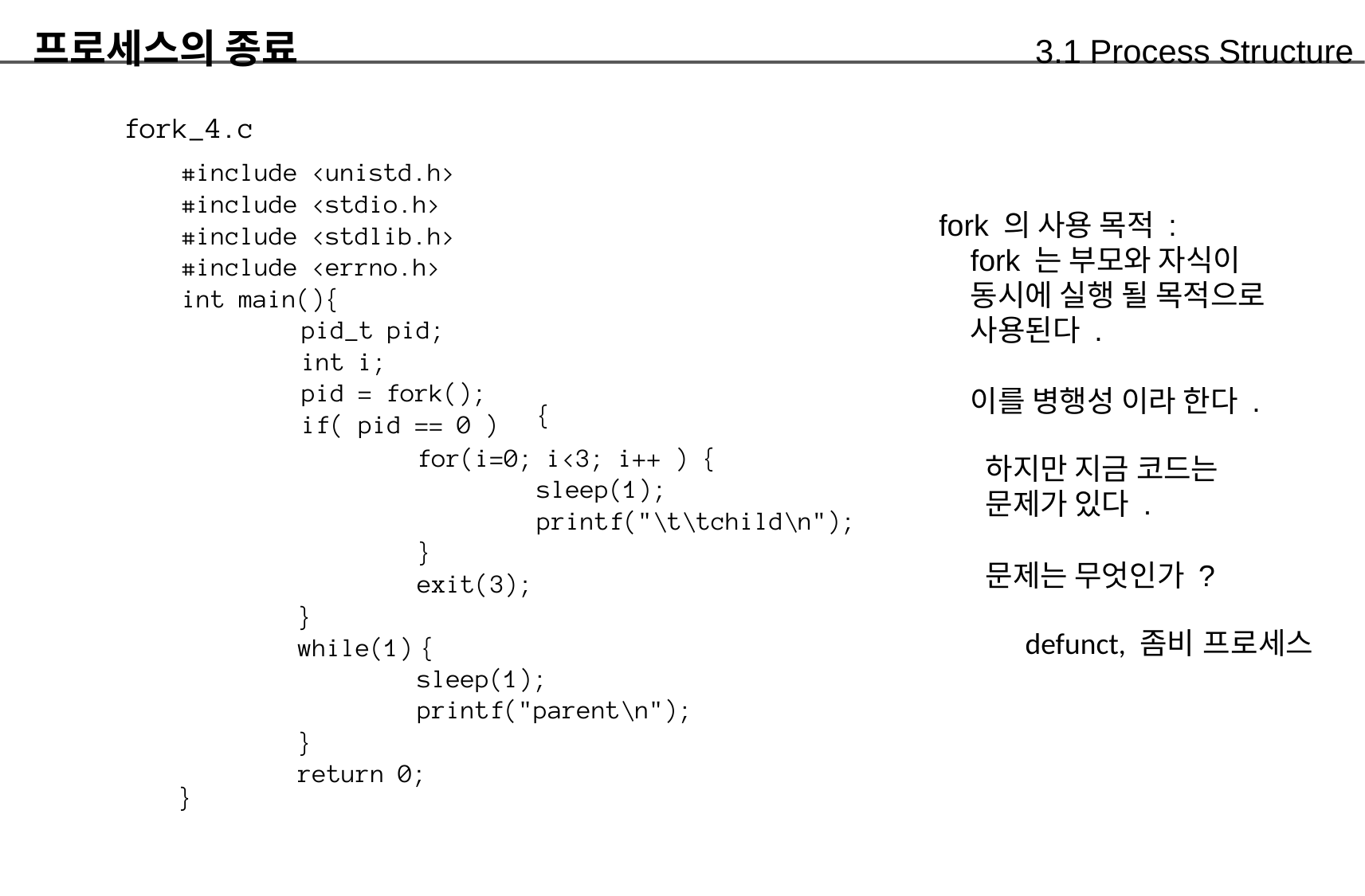

프로세스의 종료

	fork_4.c

		#include  <unistd.h>
		#include  <stdio.h>
		#include  <stdlib.h>
		#include  <errno.h>
		int  main(){
			pid_t  pid;
			int  i;
			pid  =  fork();
			if(  pid  ==  0  )
		3.1 Process Structure

fork 의 사용 목적 :
	fork 는 부모와 자식이
	동시에 실행 될 목적으로
	사용된다 .

	이를 병행성 이라 한다 .

{
	for(i=0;  i<3;  i++  )  {
		sleep(1);
		printf("\t\tchild\n");
	}
	exit(3);
}
while(1) {
	sleep(1);
	printf("parent\n");
}
return  0;
하지만 지금 코드는
문제가 있다 .

문제는 무엇인가 ?
defunct, 좀비 프로세스
}